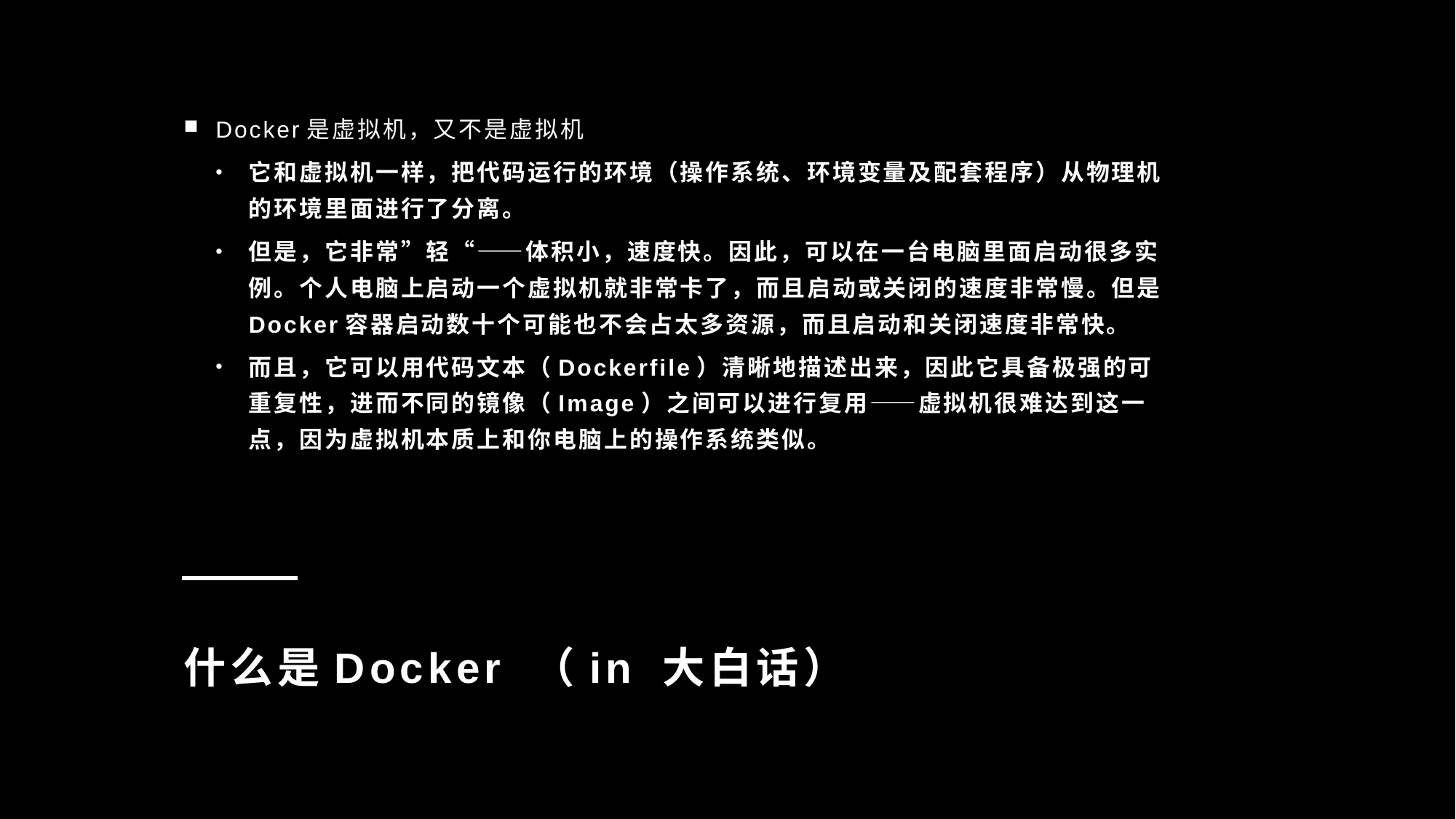

Docker是虚拟机，又不是虚拟机
它和虚拟机一样，把代码运行的环境（操作系统、环境变量及配套程序）从物理机的环境里面进行了分离。
但是，它非常”轻“——体积小，速度快。因此，可以在一台电脑里面启动很多实例。个人电脑上启动一个虚拟机就非常卡了，而且启动或关闭的速度非常慢。但是Docker容器启动数十个可能也不会占太多资源，而且启动和关闭速度非常快。
而且，它可以用代码文本（Dockerfile）清晰地描述出来，因此它具备极强的可重复性，进而不同的镜像（Image）之间可以进行复用——虚拟机很难达到这一点，因为虚拟机本质上和你电脑上的操作系统类似。

# 什么是Docker （in 大白话）